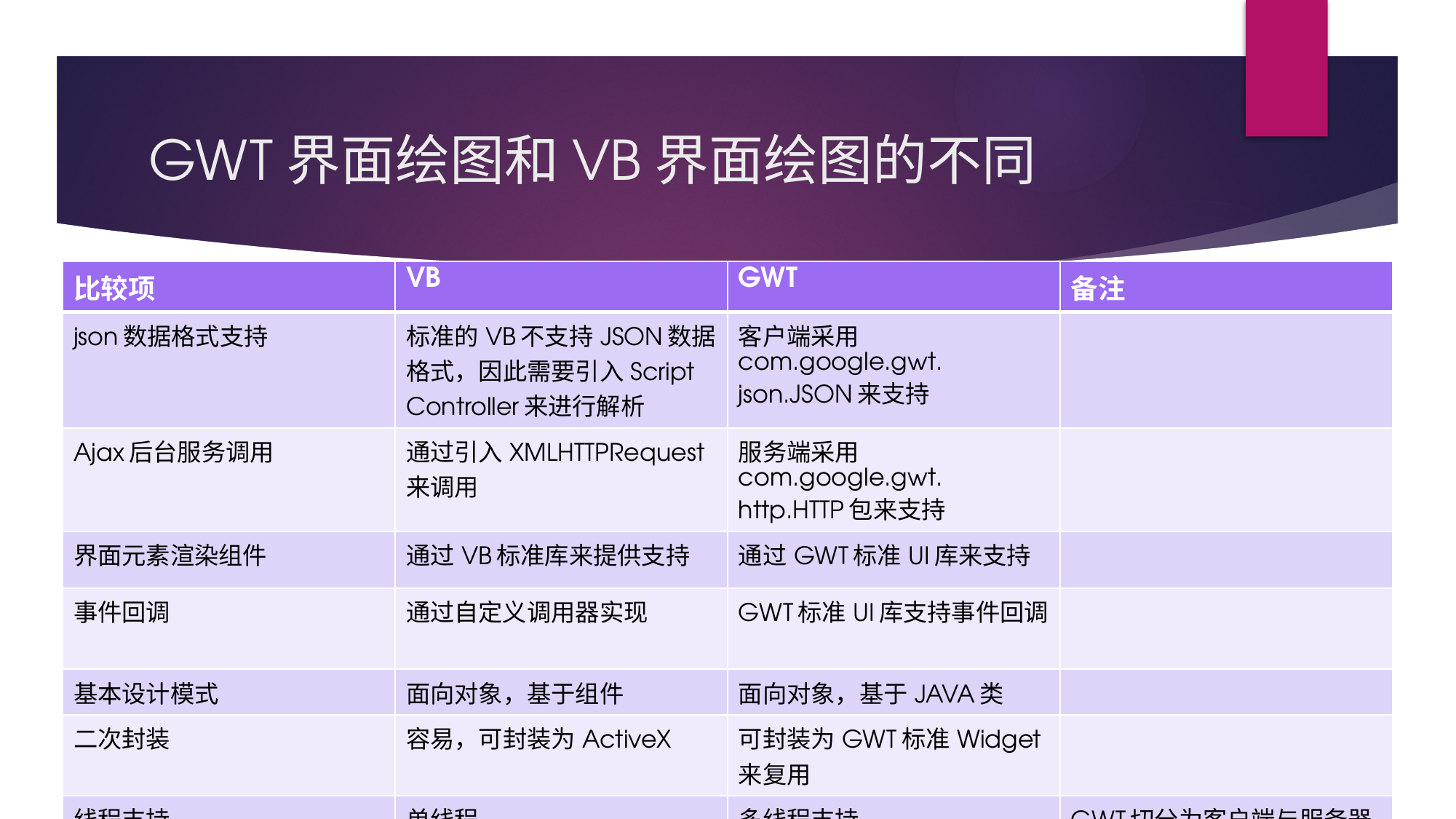

# GWT界面绘图和VB界面绘图的不同
| 比较项 | VB | GWT | 备注 |
| --- | --- | --- | --- |
| json数据格式支持 | 标准的VB不支持JSON数据格式，因此需要引入Script Controller来进行解析 | 客户端采用com.google.gwt. json.JSON来支持 |  |
| Ajax后台服务调用 | 通过引入XMLHTTPRequest来调用 | 服务端采用com.google.gwt. http.HTTP包来支持 |  |
| 界面元素渲染组件 | 通过VB标准库来提供支持 | 通过GWT标准UI库来支持 |  |
| 事件回调 | 通过自定义调用器实现 | GWT标准UI库支持事件回调 |  |
| 基本设计模式 | 面向对象，基于组件 | 面向对象，基于JAVA类 |  |
| 二次封装 | 容易，可封装为ActiveX | 可封装为GWT标准Widget来复用 |  |
| 线程支持 | 单线程 | 多线程支持 | GWT切分为客户端与服务器端 |